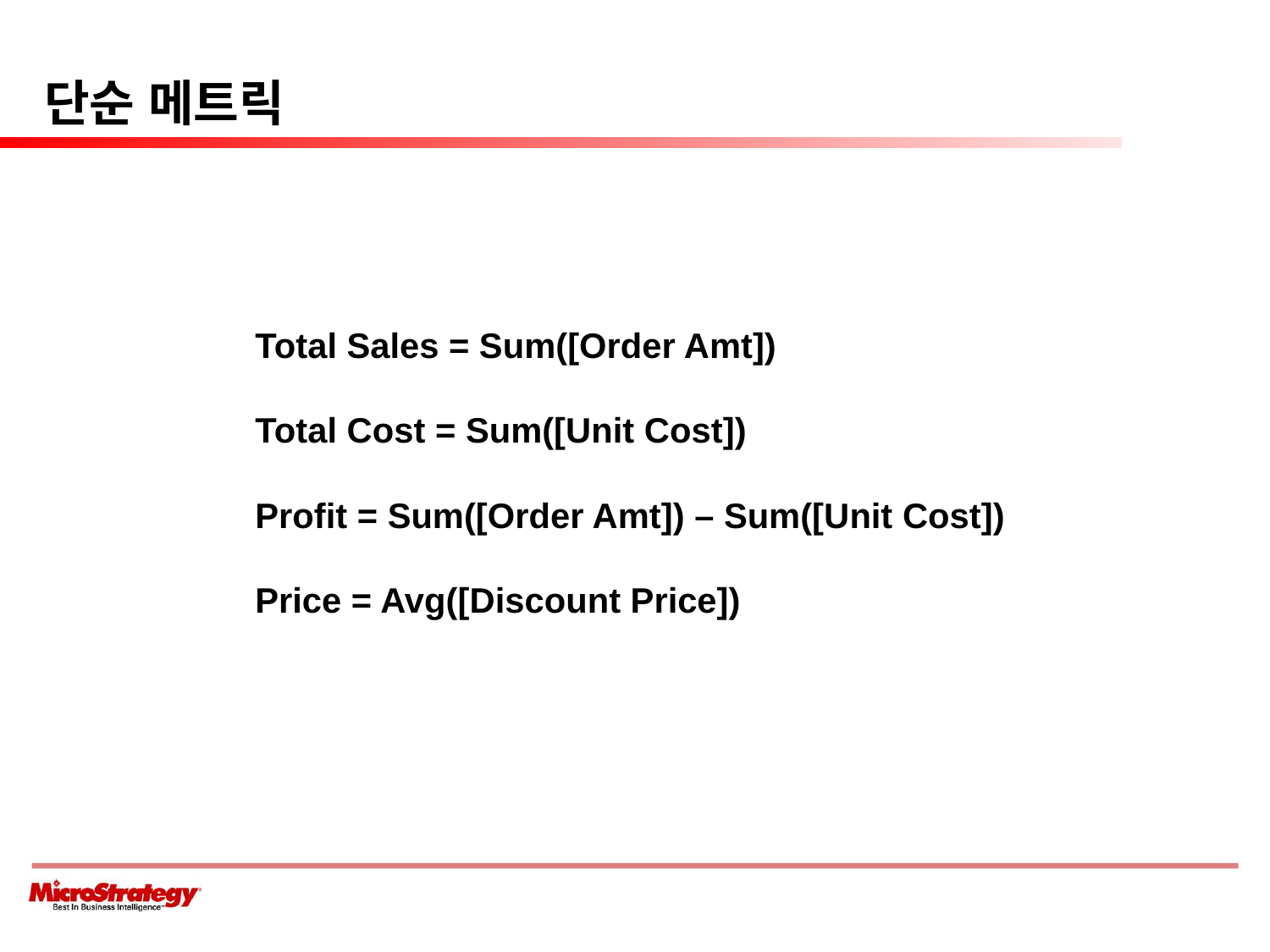

# 단순 메트릭
Total Sales = Sum([Order Amt])
Total Cost = Sum([Unit Cost])
Profit = Sum([Order Amt]) – Sum([Unit Cost])
Price = Avg([Discount Price])